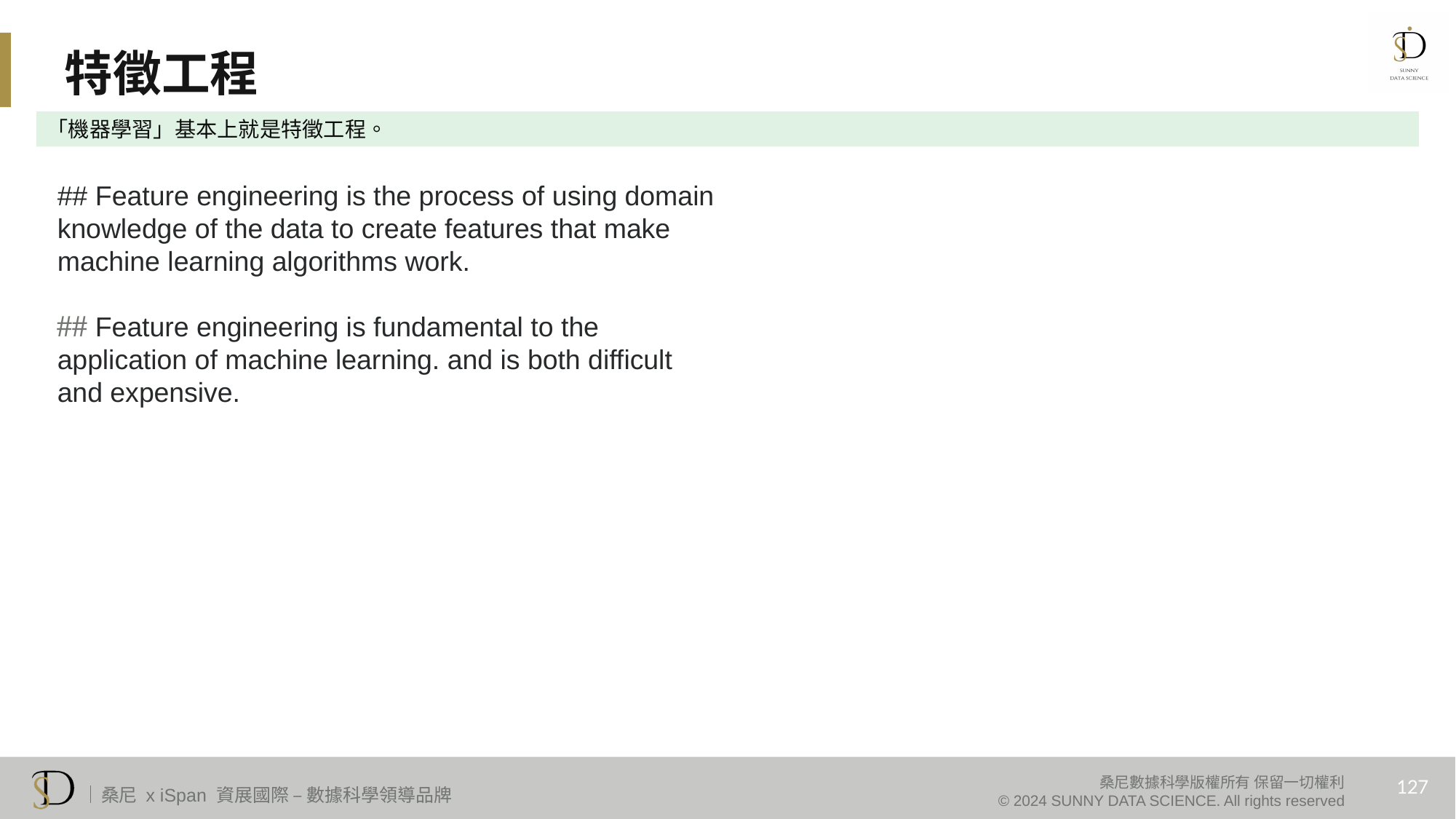

特徵工程
「機器學習」基本上就是特徵工程。
## Feature engineering is the process of using domain knowledge of the data to create features that make machine learning algorithms work.  ## Feature engineering is fundamental to the application of machine learning. and is both difficult and expensive.